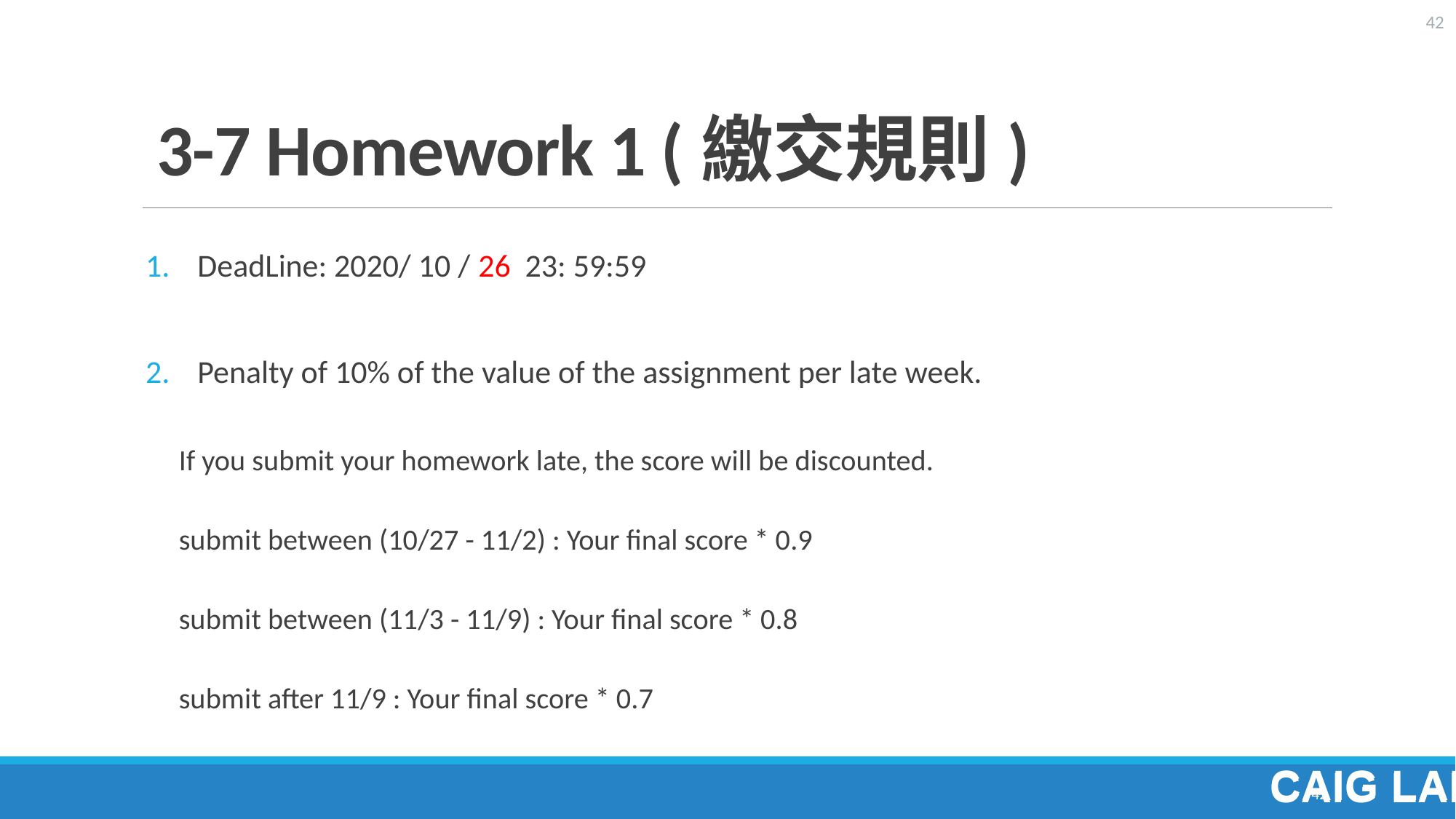

# 3-7 Homework 1 (繳交規則)
DeadLine: 2020/ 10 / 26  23: 59:59

Penalty of 10% of the value of the assignment per late week.

If you submit your homework late, the score will be discounted.

submit between (10/27 - 11/2) : Your final score * 0.9

submit between (11/3 - 11/9) : Your final score * 0.8

submit after 11/9 : Your final score * 0.7
42